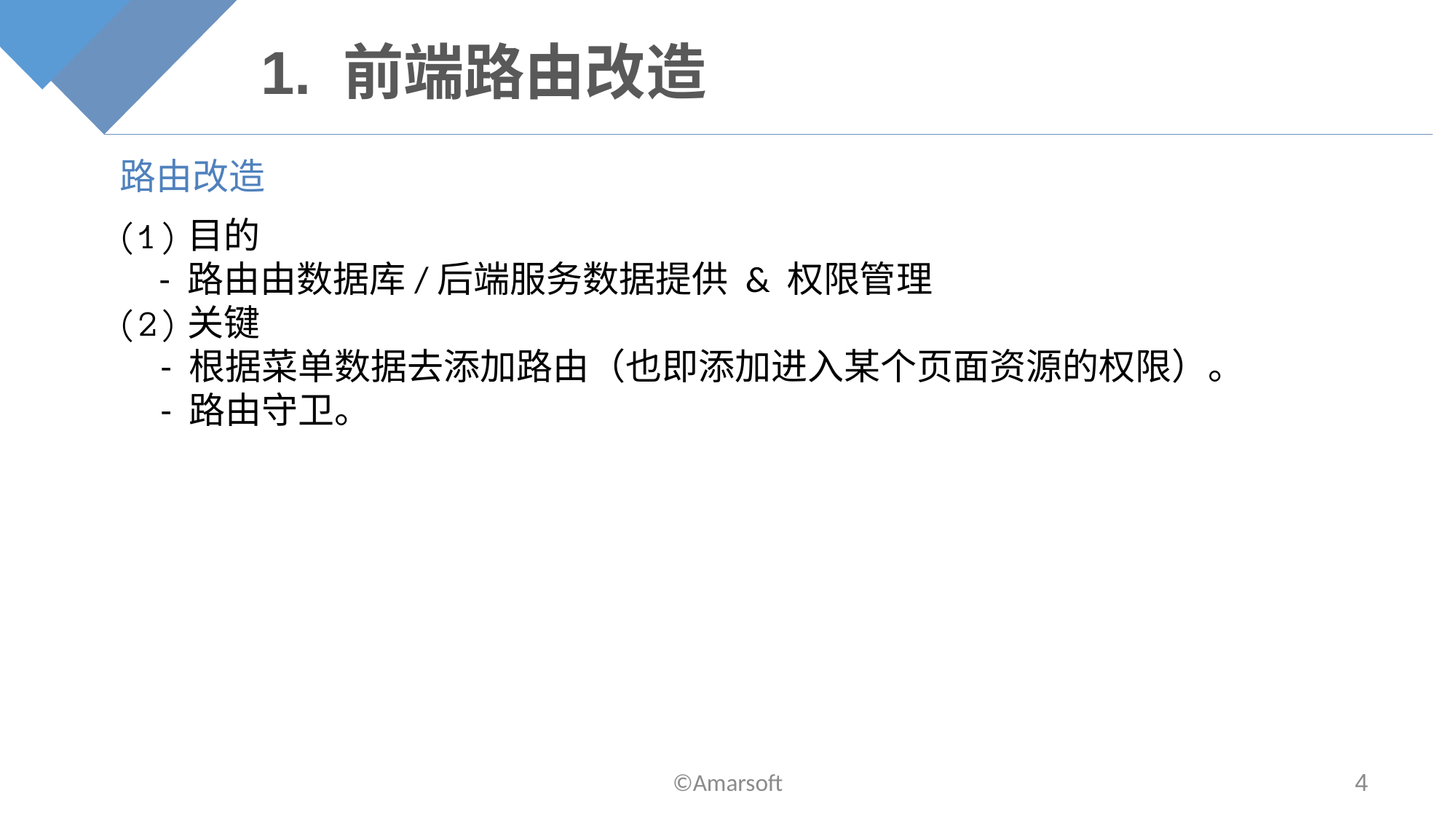

# 1. 前端路由改造
路由改造
(1)目的
  - 路由由数据库/后端服务数据提供 & 权限管理
(2)关键
     - 根据菜单数据去添加路由（也即添加进入某个页面资源的权限）。
     - 路由守卫。
©Amarsoft
4